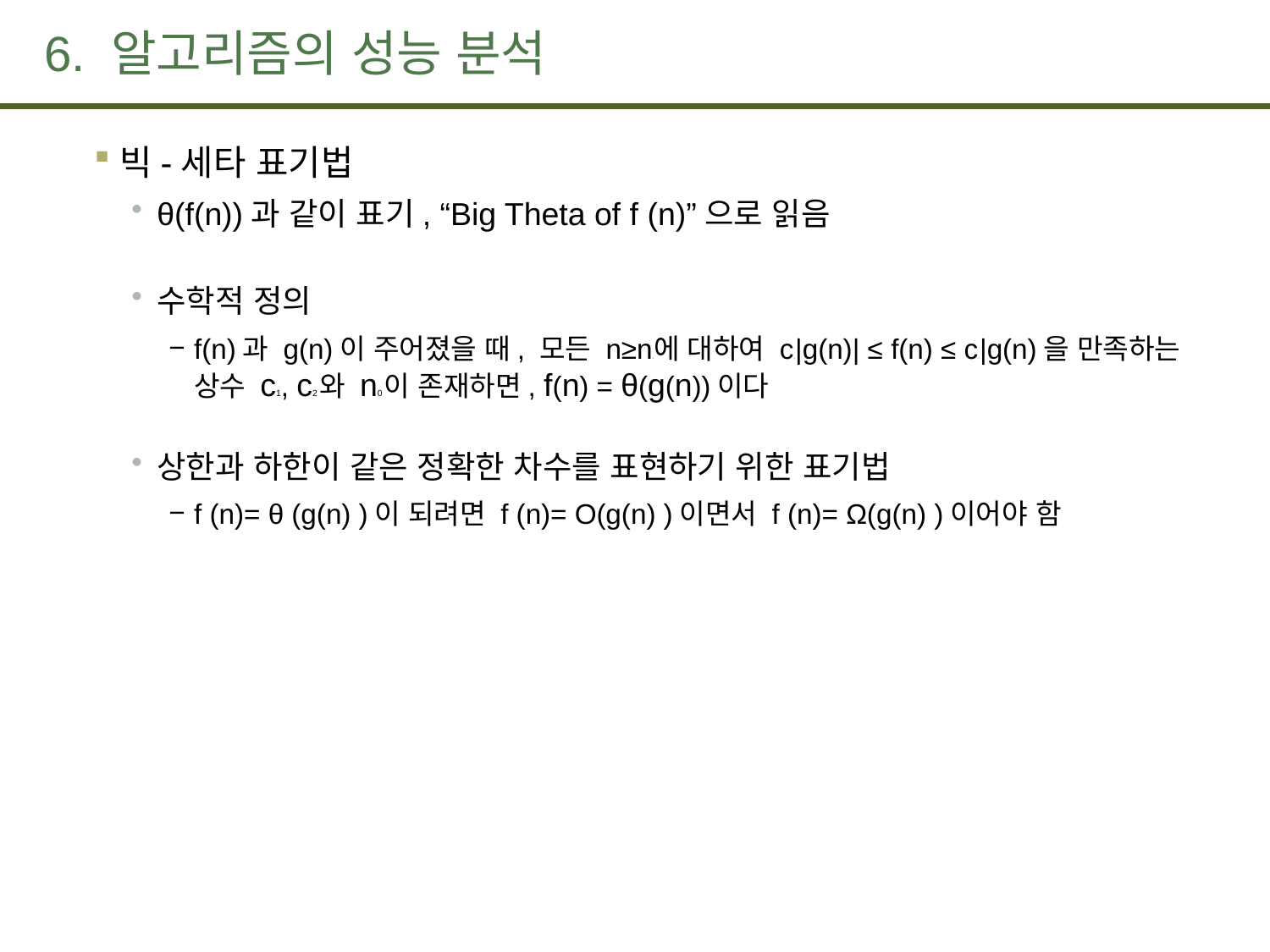

# 6. 알고리즘의 성능 분석
빅-세타 표기법
θ(f(n))과 같이 표기, “Big Theta of f (n)”으로 읽음

수학적 정의
f(n)과 g(n)이 주어졌을 때, 모든 n≥n0에 대하여 c1 |g(n)| ≤ f(n) ≤ c2 |g(n)을 만족하는 상수 c1, c2와 n0이 존재하면, f(n) = θ(g(n))이다

상한과 하한이 같은 정확한 차수를 표현하기 위한 표기법
f (n)= θ (g(n) )이 되려면 f (n)= O(g(n) )이면서 f (n)= Ω(g(n) )이어야 함